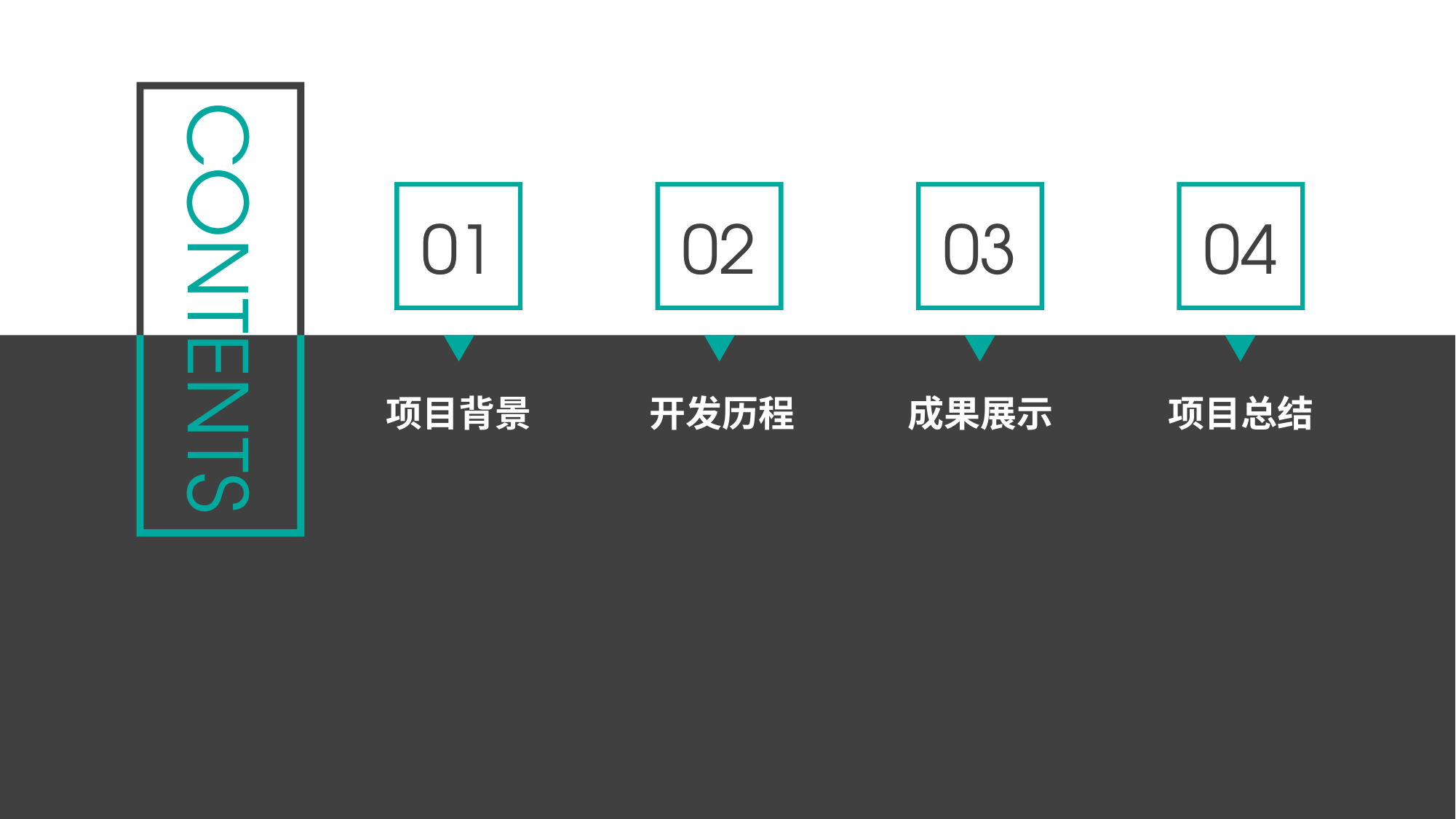

CONTENTS

01

项目背景

02

开发历程

03

成果展示

04

项目总结